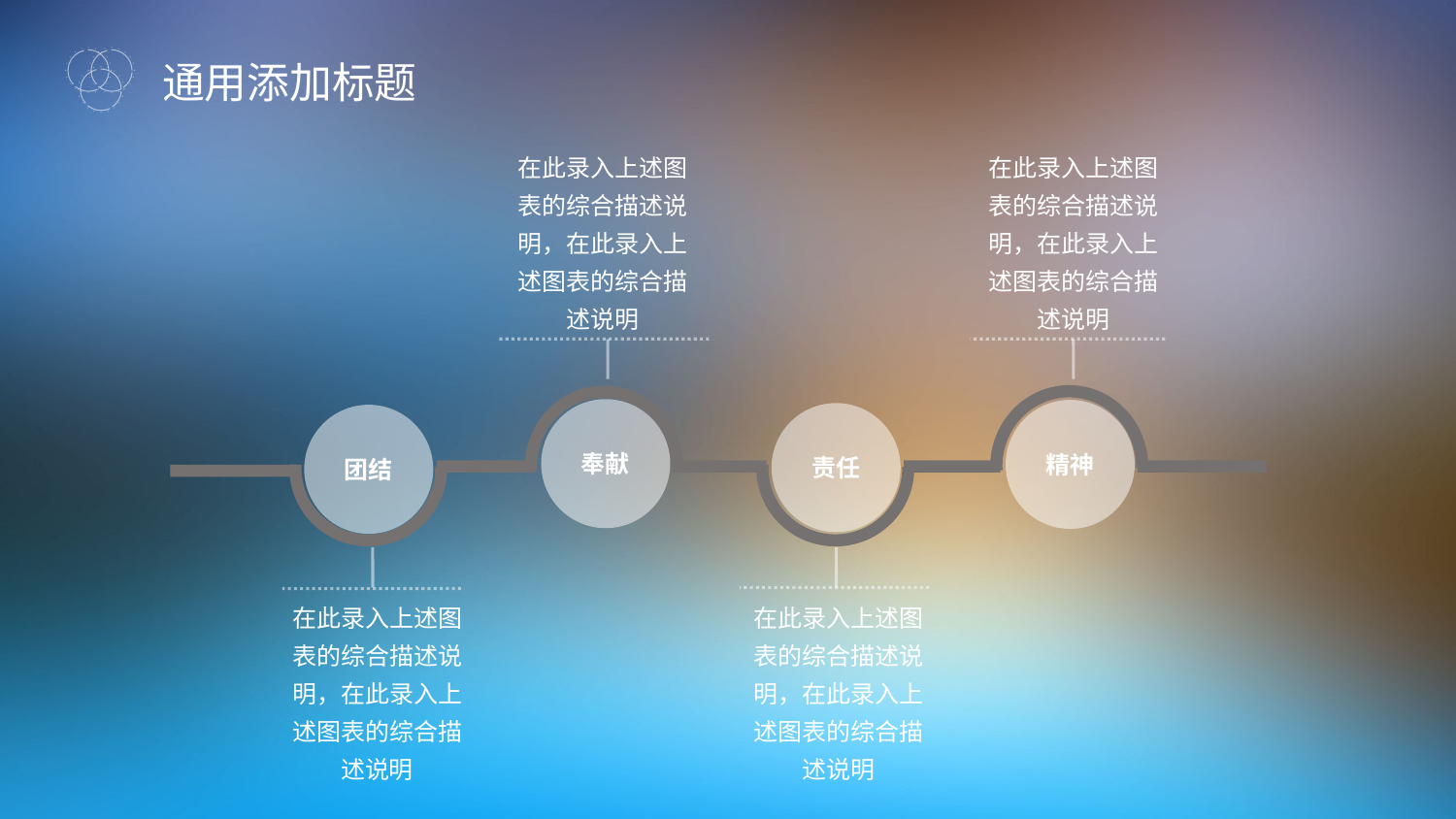

通用添加标题
在此录入上述图表的综合描述说明，在此录入上述图表的综合描述说明

在此录入上述图表的综合描述说明，在此录入上述图表的综合描述说明

奉献
精神
责任
团结

在此录入上述图表的综合描述说明，在此录入上述图表的综合描述说明

在此录入上述图表的综合描述说明，在此录入上述图表的综合描述说明